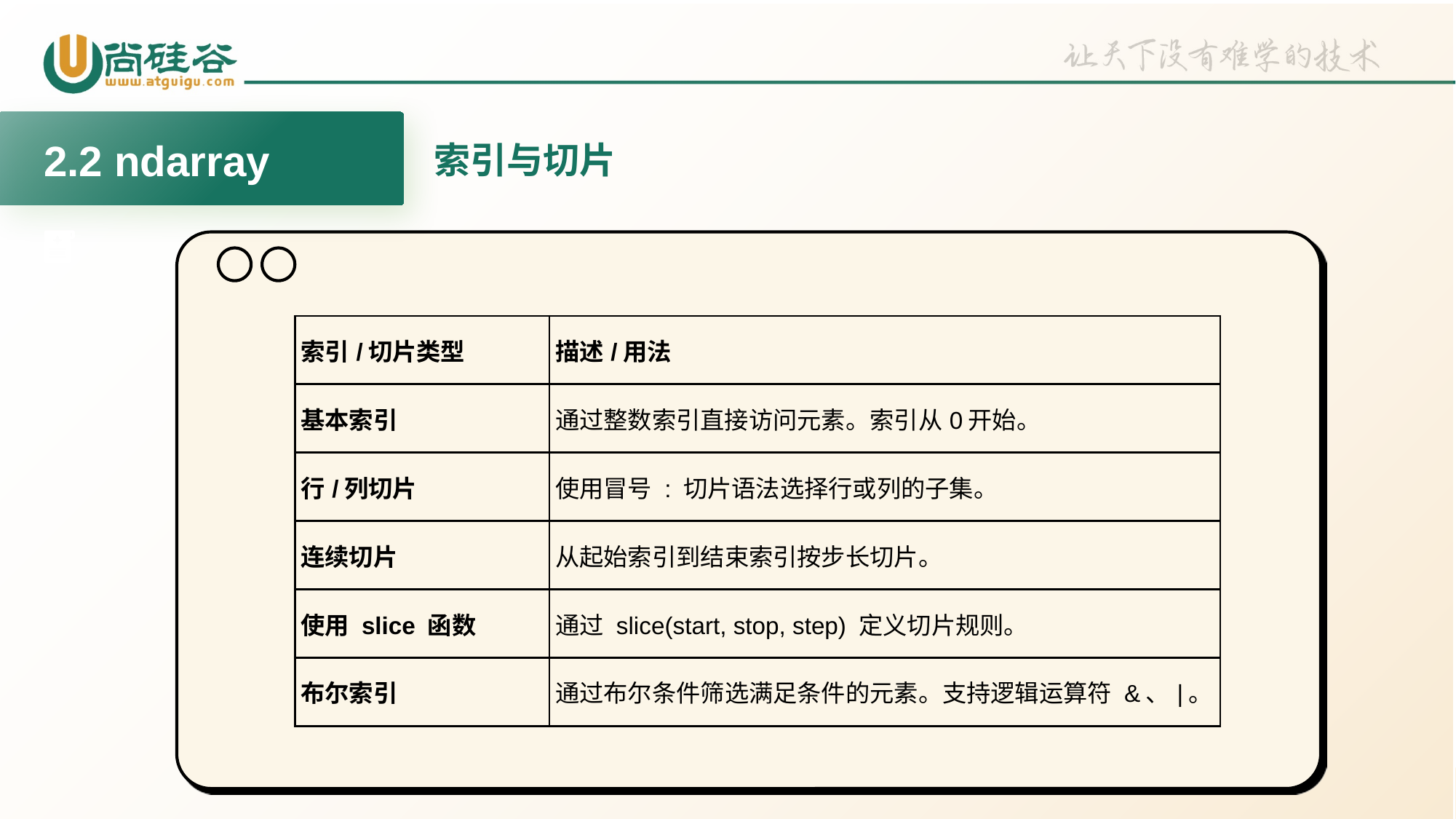

2.2 ndarray

索引与切片

| 索引/切片类型 | 描述/用法 |
| --- | --- |
| 基本索引 | 通过整数索引直接访问元素。索引从0开始。 |
| 行/列切片 | 使用冒号 : 切片语法选择行或列的子集。 |
| 连续切片 | 从起始索引到结束索引按步长切片。 |
| 使用 slice 函数 | 通过 slice(start, stop, step) 定义切片规则。 |
| 布尔索引 | 通过布尔条件筛选满足条件的元素。支持逻辑运算符 &、|。 |